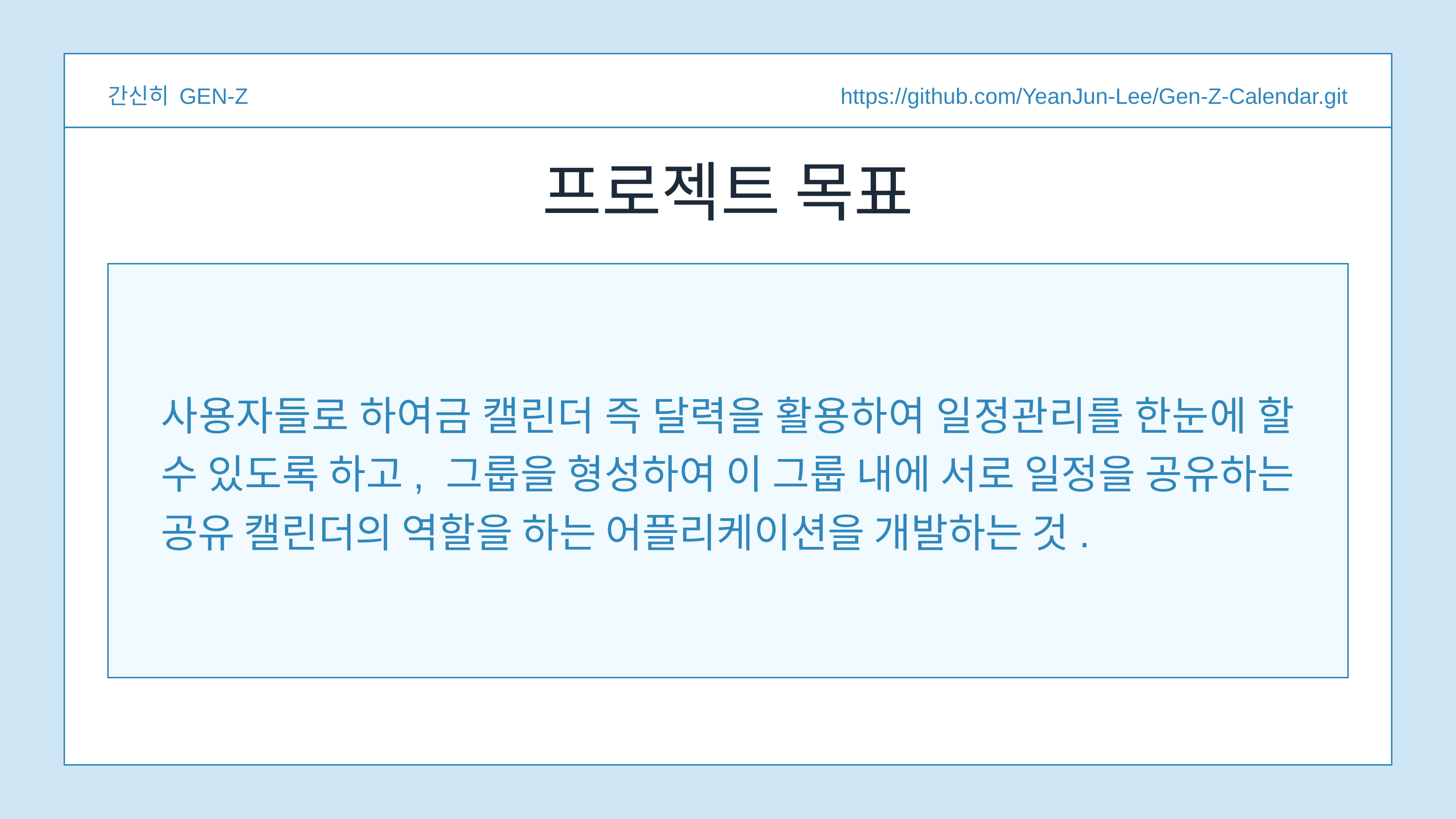

간신히 GEN-Z
https://github.com/YeanJun-Lee/Gen-Z-Calendar.git

프로젝트 목표

사용자들로 하여금 캘린더 즉 달력을 활용하여 일정관리를 한눈에 할 수 있도록 하고, 그룹을 형성하여 이 그룹 내에 서로 일정을 공유하는 공유 캘린더의 역할을 하는 어플리케이션을 개발하는 것.